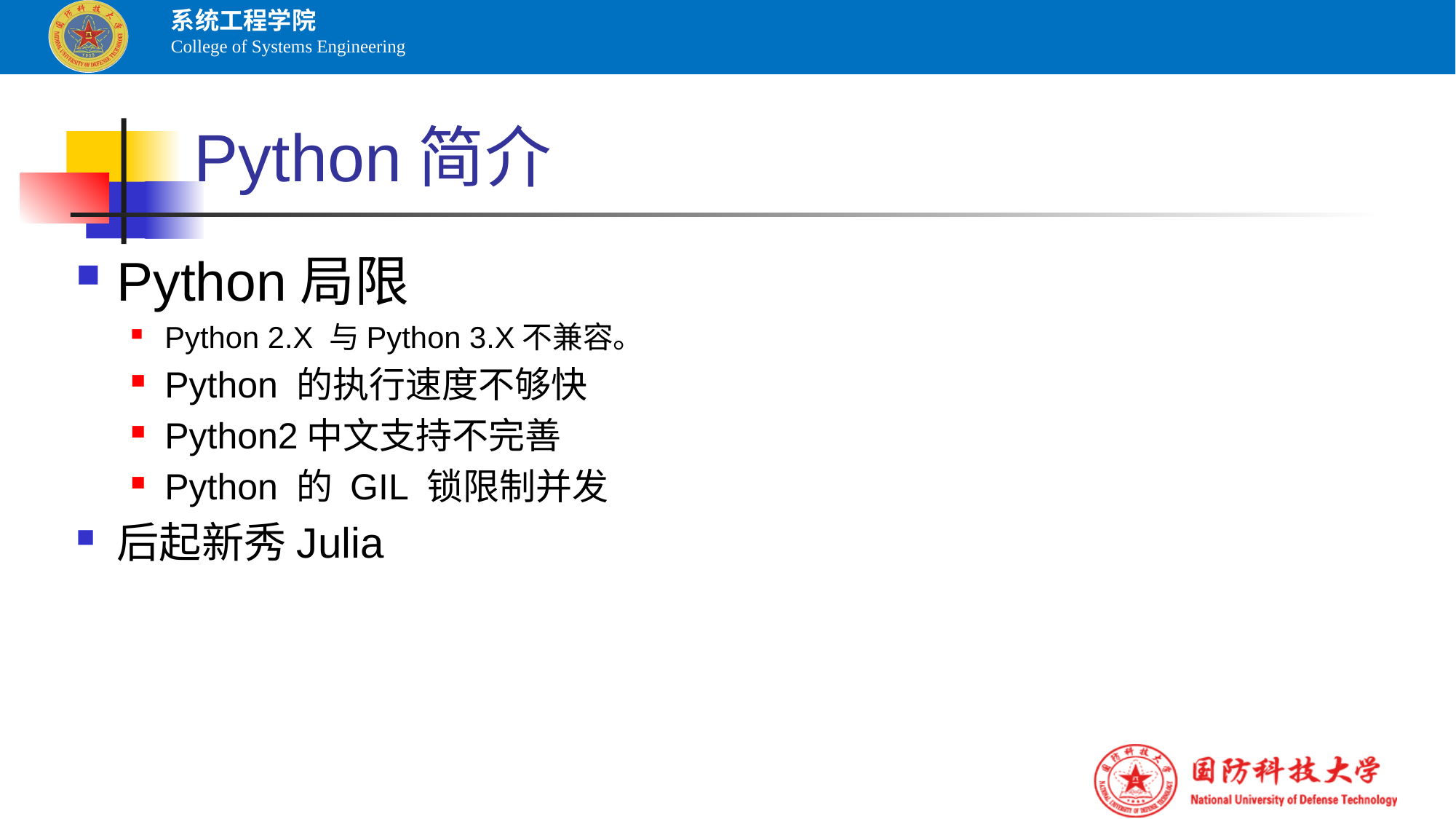

# Python简介
Python局限
Python 2.X 与Python 3.X不兼容。
Python 的执行速度不够快
Python2中文支持不完善
Python 的 GIL 锁限制并发
后起新秀Julia